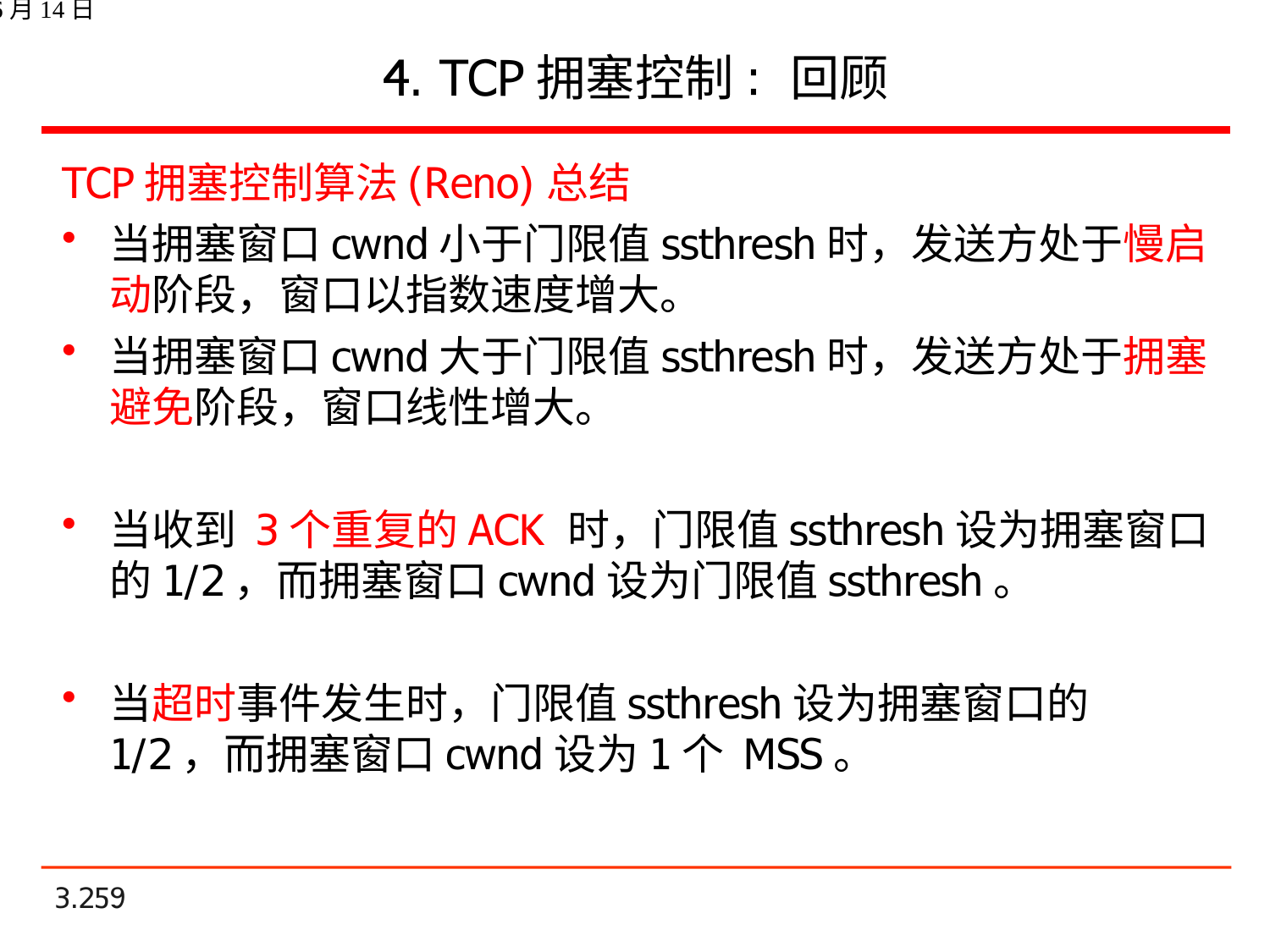

# 4. TCP拥塞控制: 回顾
TCP拥塞控制算法(Reno)总结
当拥塞窗口cwnd小于门限值ssthresh时，发送方处于慢启动阶段，窗口以指数速度增大。
当拥塞窗口cwnd大于门限值ssthresh时，发送方处于拥塞避免阶段，窗口线性增大。

当收到 3个重复的ACK 时，门限值ssthresh设为拥塞窗口的1/2，而拥塞窗口cwnd设为门限值ssthresh。

当超时事件发生时，门限值ssthresh设为拥塞窗口的1/2，而拥塞窗口cwnd设为1个 MSS。
2021年6月14日